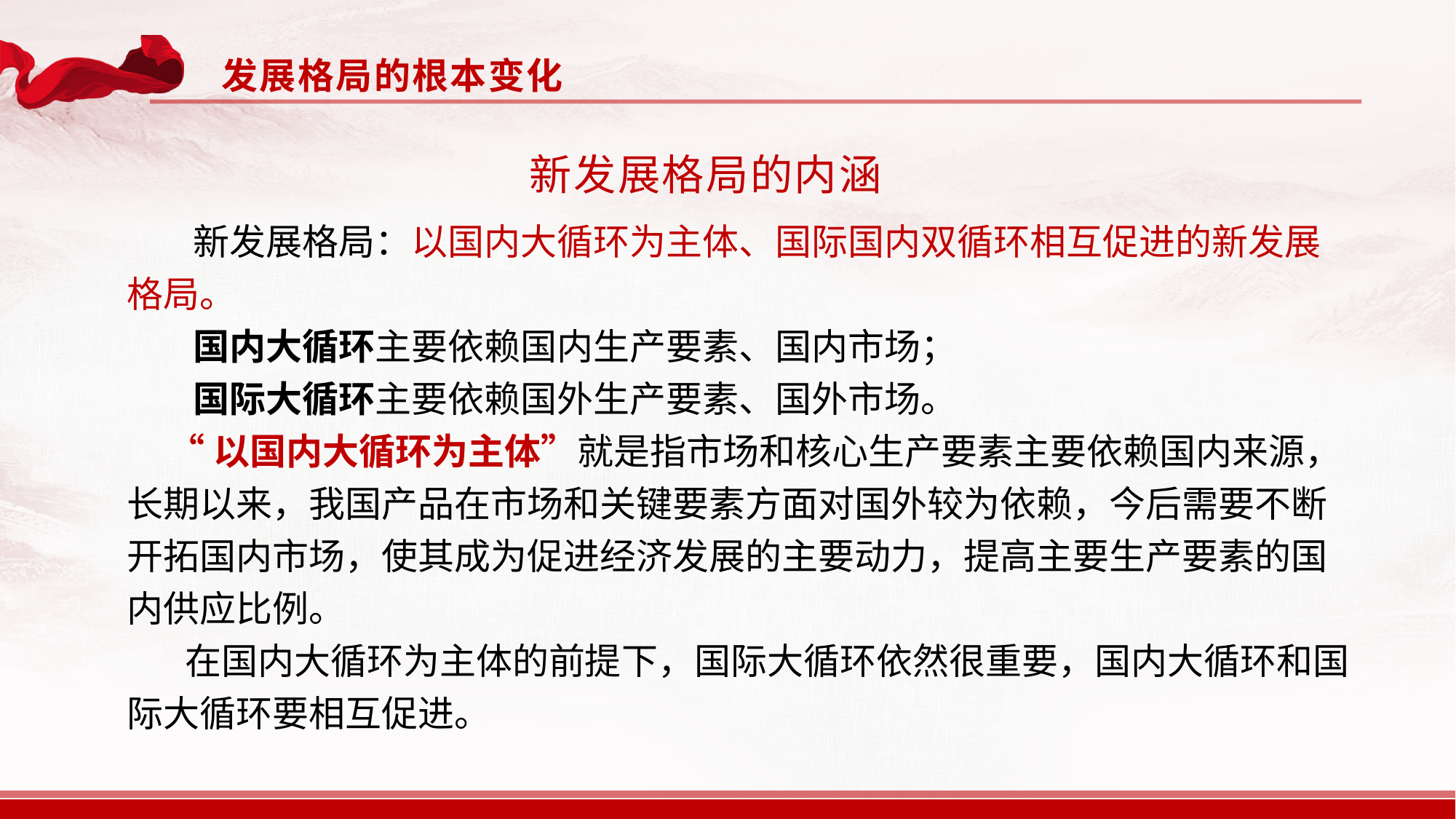

发展格局的根本变化
 新发展格局的内涵
       新发展格局：以国内大循环为主体、国际国内双循环相互促进的新发展格局。
       国内大循环主要依赖国内生产要素、国内市场；
       国际大循环主要依赖国外生产要素、国外市场。
     “以国内大循环为主体”就是指市场和核心生产要素主要依赖国内来源，长期以来，我国产品在市场和关键要素方面对国外较为依赖，今后需要不断开拓国内市场，使其成为促进经济发展的主要动力，提高主要生产要素的国内供应比例。
      在国内大循环为主体的前提下，国际大循环依然很重要，国内大循环和国际大循环要相互促进。